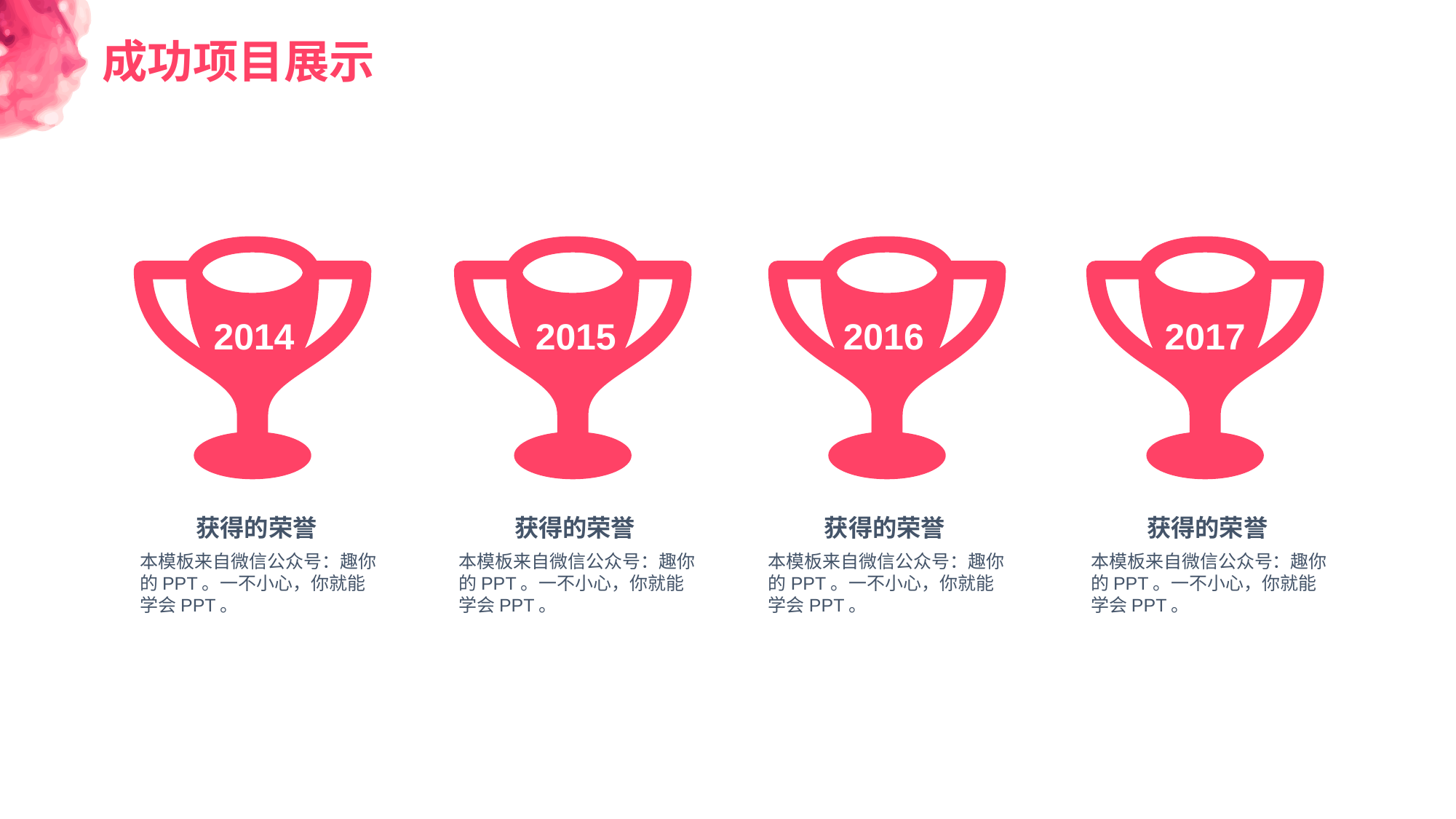

成功项目展示

2014
2015
2016
2017
获得的荣誉
获得的荣誉
获得的荣誉
获得的荣誉
本模板来自微信公众号：趣你的PPT。一不小心，你就能学会PPT。
本模板来自微信公众号：趣你的PPT。一不小心，你就能学会PPT。
本模板来自微信公众号：趣你的PPT。一不小心，你就能学会PPT。
本模板来自微信公众号：趣你的PPT。一不小心，你就能学会PPT。